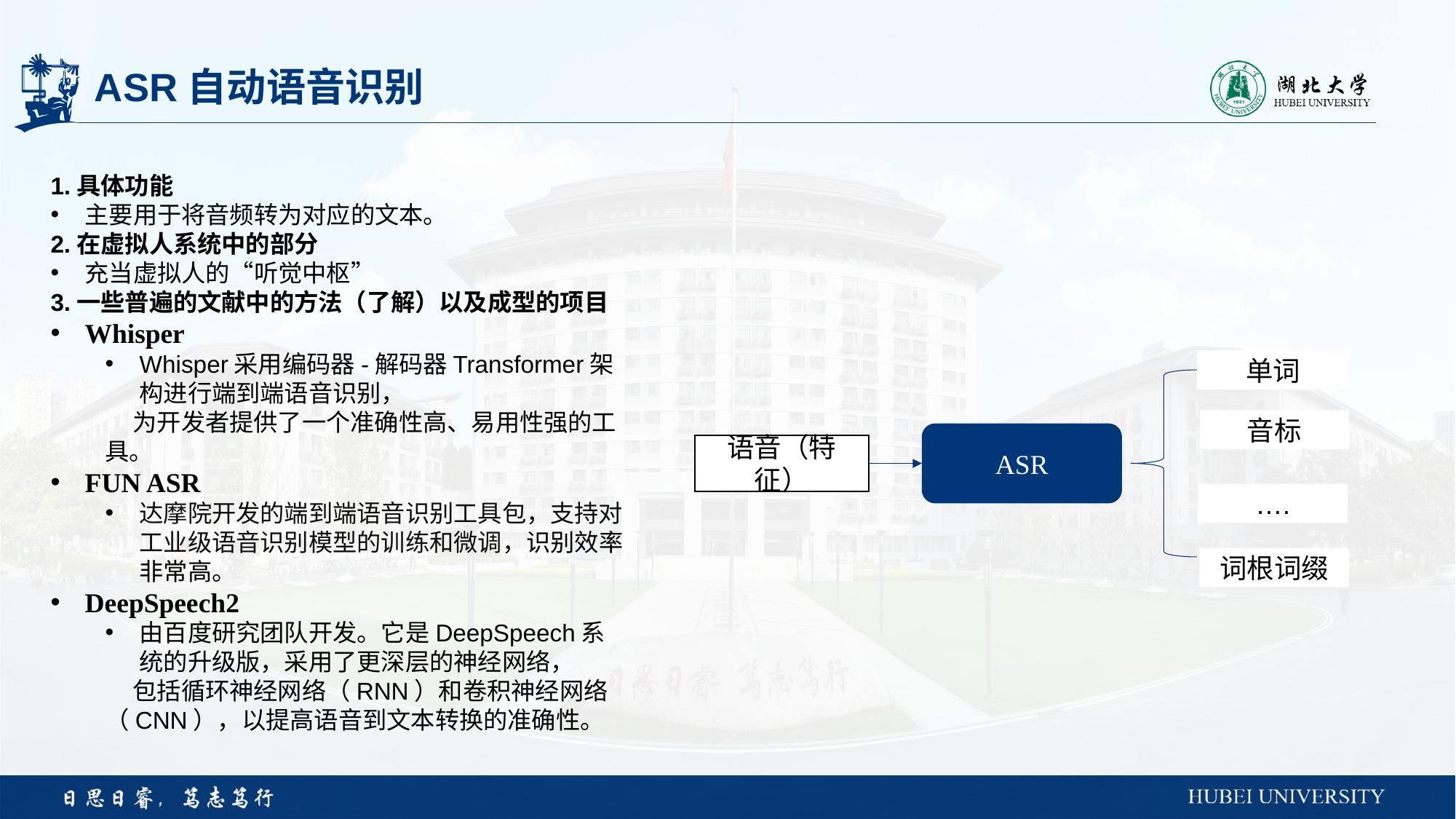

# ASR自动语音识别
1.具体功能
主要用于将音频转为对应的文本。
2.在虚拟人系统中的部分
充当虚拟人的“听觉中枢”
3.一些普遍的文献中的方法（了解）以及成型的项目
Whisper
Whisper采用编码器-解码器Transformer架构进行端到端语音识别，
    为开发者提供了一个准确性高、易用性强的工具。
FUN ASR
达摩院开发的端到端语音识别工具包，支持对工业级语音识别模型的训练和微调，识别效率非常高。
DeepSpeech2
由百度研究团队开发。它是DeepSpeech系统的升级版，采用了更深层的神经网络，
    包括循环神经网络（RNN）和卷积神经网络（CNN），以提高语音到文本转换的准确性。

单词

音标
ASR
语音（特征）
….
词根词缀